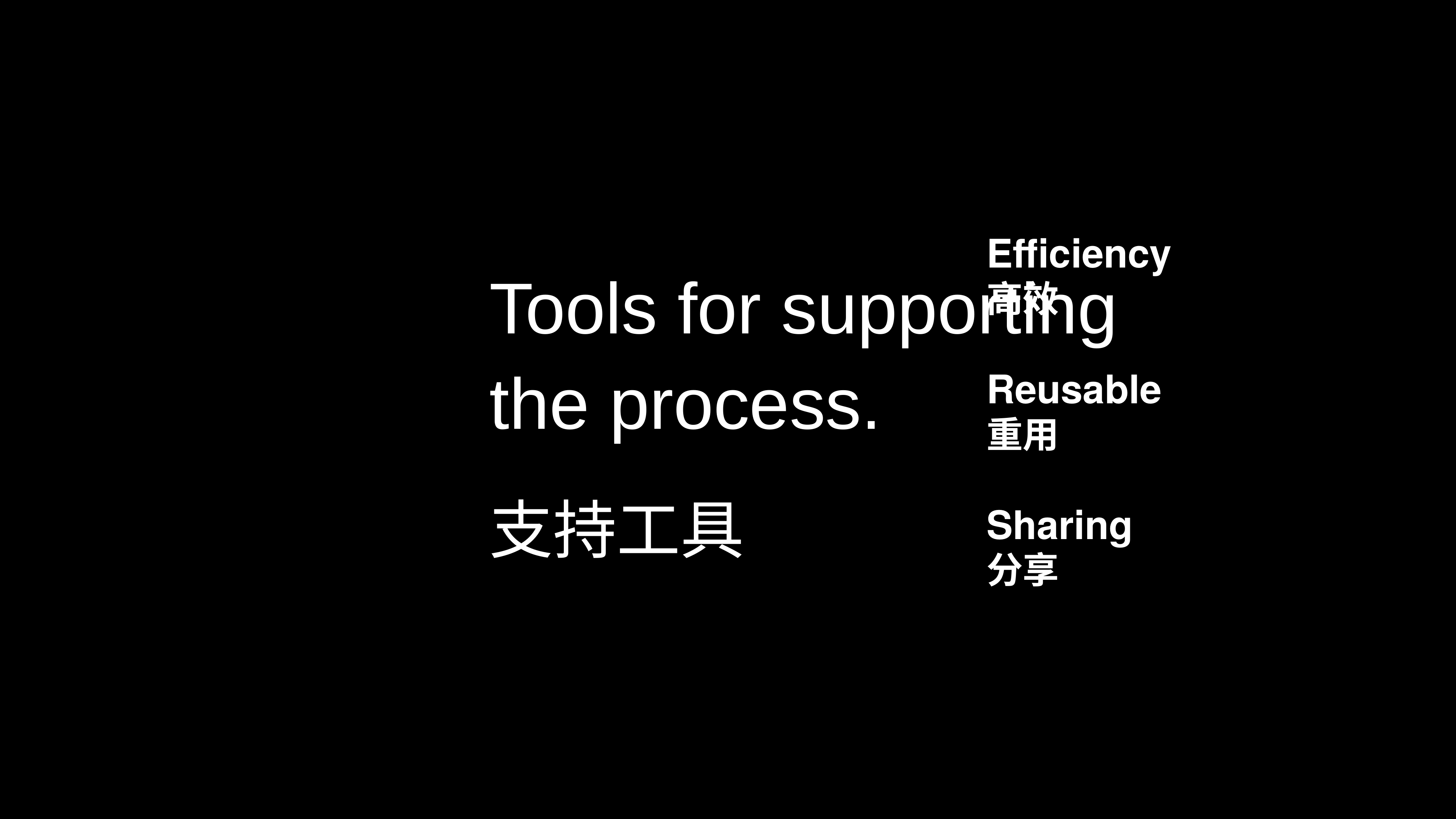

# Tools for supporting the process.
支持工具
Efficiency
高效
Reusable
重用
Sharing
分享